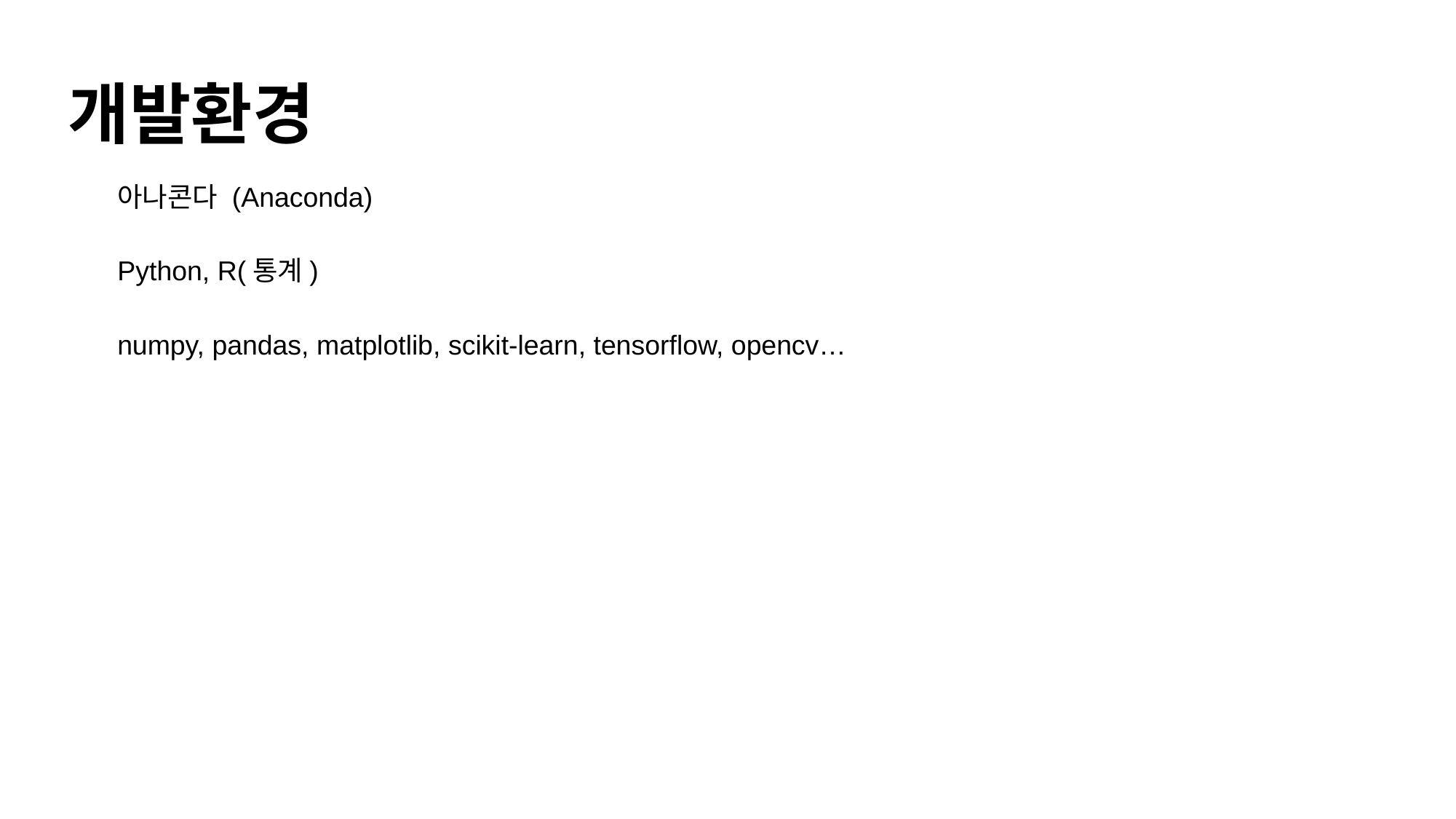

# 개발환경
아나콘다 (Anaconda)
Python, R(통계)
numpy, pandas, matplotlib, scikit-learn, tensorflow, opencv…